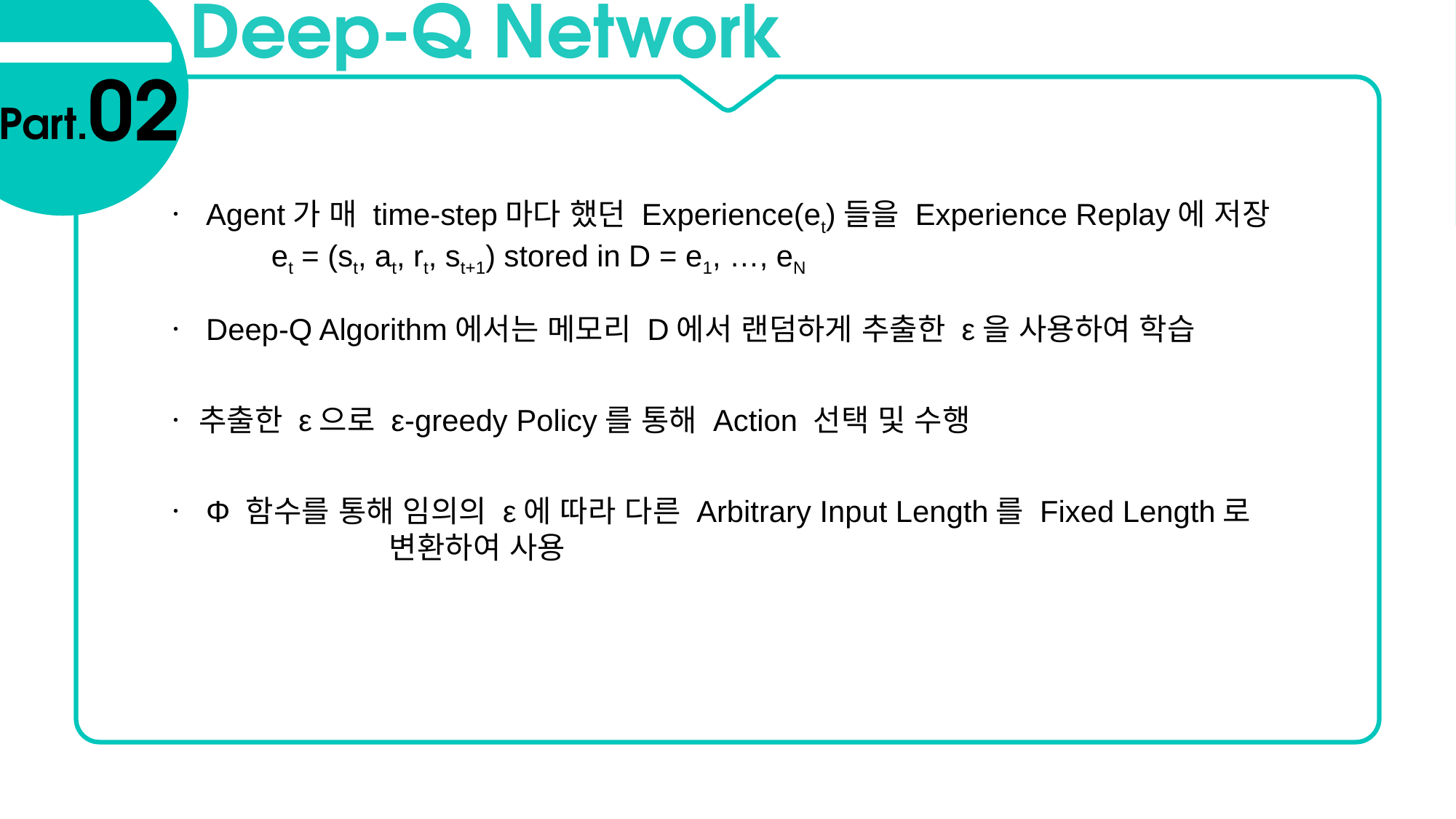

Deep-Q Network

02

Part.
ㆍ Agent가 매 time-step마다 했던 Experience(et)들을 Experience Replay에 저장
	et = (st, at, rt, st+1) stored in D = e1, …, eN
ㆍ Deep-Q Algorithm에서는 메모리 D에서 랜덤하게 추출한 ε을 사용하여 학습
ㆍ 추출한 ε으로 ε-greedy Policy를 통해 Action 선택 및 수행
ㆍ Φ 함수를 통해 임의의 ε에 따라 다른 Arbitrary Input Length를 Fixed Length로 		 변환하여 사용
Environment